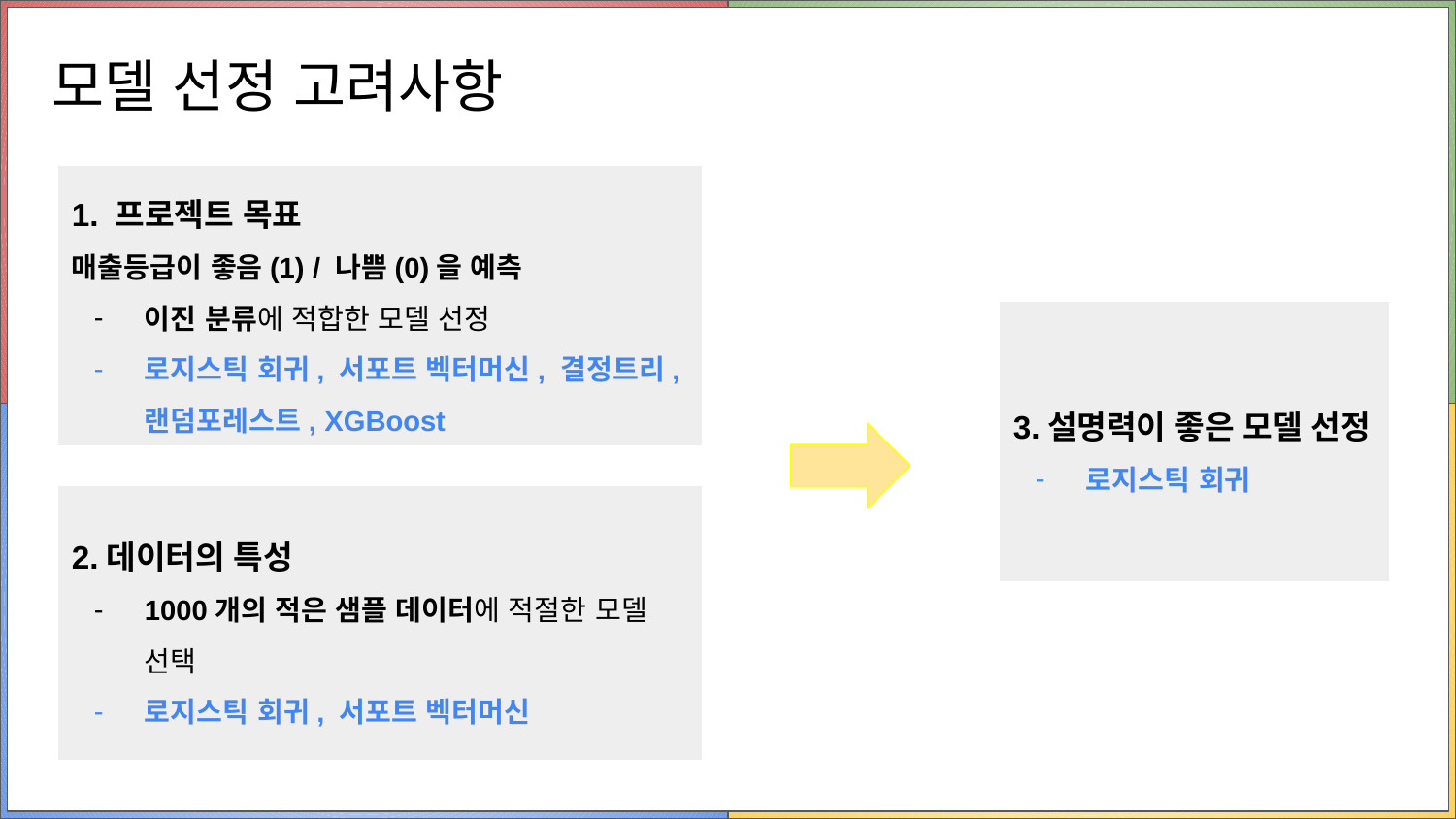

# 모델 선정 고려사항
1. 프로젝트 목표
매출등급이 좋음(1) / 나쁨(0)을 예측
이진 분류에 적합한 모델 선정
로지스틱 회귀, 서포트 벡터머신, 결정트리, 랜덤포레스트, XGBoost
3.설명력이 좋은 모델 선정
로지스틱 회귀

2.데이터의 특성
1000개의 적은 샘플 데이터에 적절한 모델 선택
로지스틱 회귀, 서포트 벡터머신